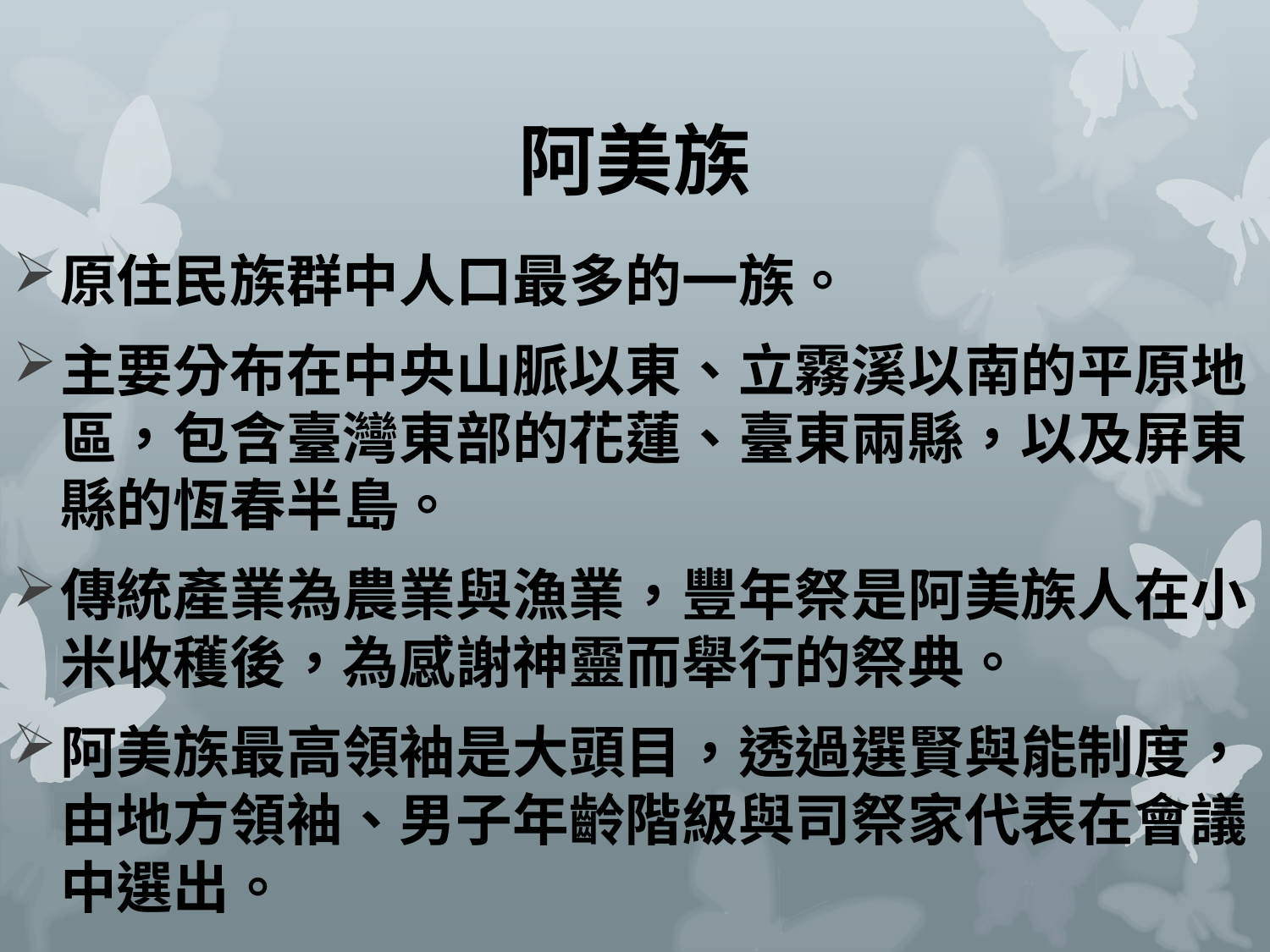

# 阿美族
原住民族群中人口最多的一族。
主要分布在中央山脈以東、立霧溪以南的平原地區，包含臺灣東部的花蓮、臺東兩縣，以及屏東縣的恆春半島。
傳統產業為農業與漁業，豐年祭是阿美族人在小米收穫後，為感謝神靈而舉行的祭典。
阿美族最高領袖是大頭目，透過選賢與能制度，由地方領袖、男子年齡階級與司祭家代表在會議中選出。